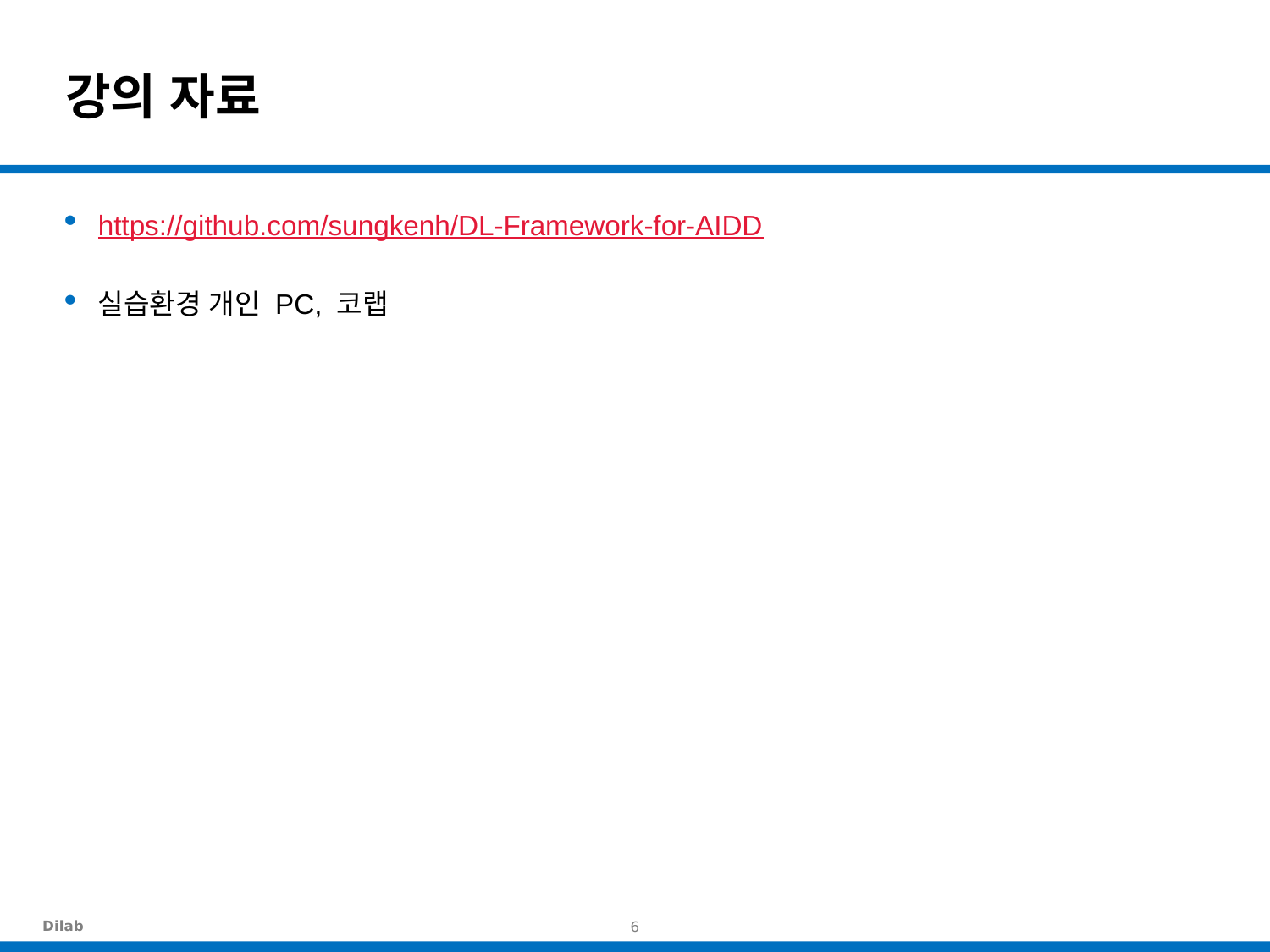

# 강의 자료
https://github.com/sungkenh/DL-Framework-for-AIDD

실습환경 개인 PC, 코랩